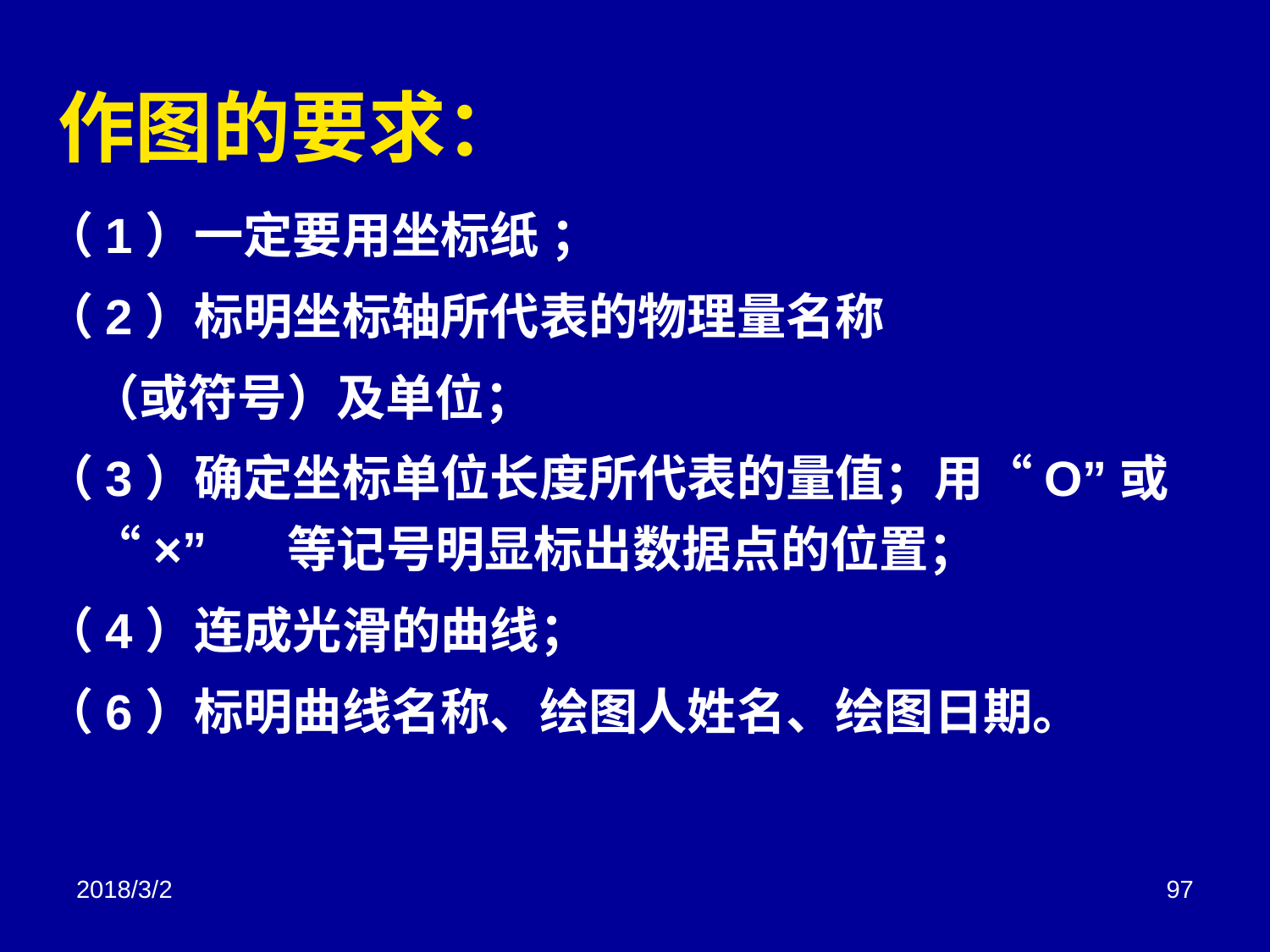

# 作图的要求：
（1）一定要用坐标纸 ；
（2）标明坐标轴所代表的物理量名称
   （或符号）及单位；
（3）确定坐标单位长度所代表的量值；用“O”或“×”     等记号明显标出数据点的位置；
（4）连成光滑的曲线；
（6）标明曲线名称、绘图人姓名、绘图日期。
2018/3/2
97